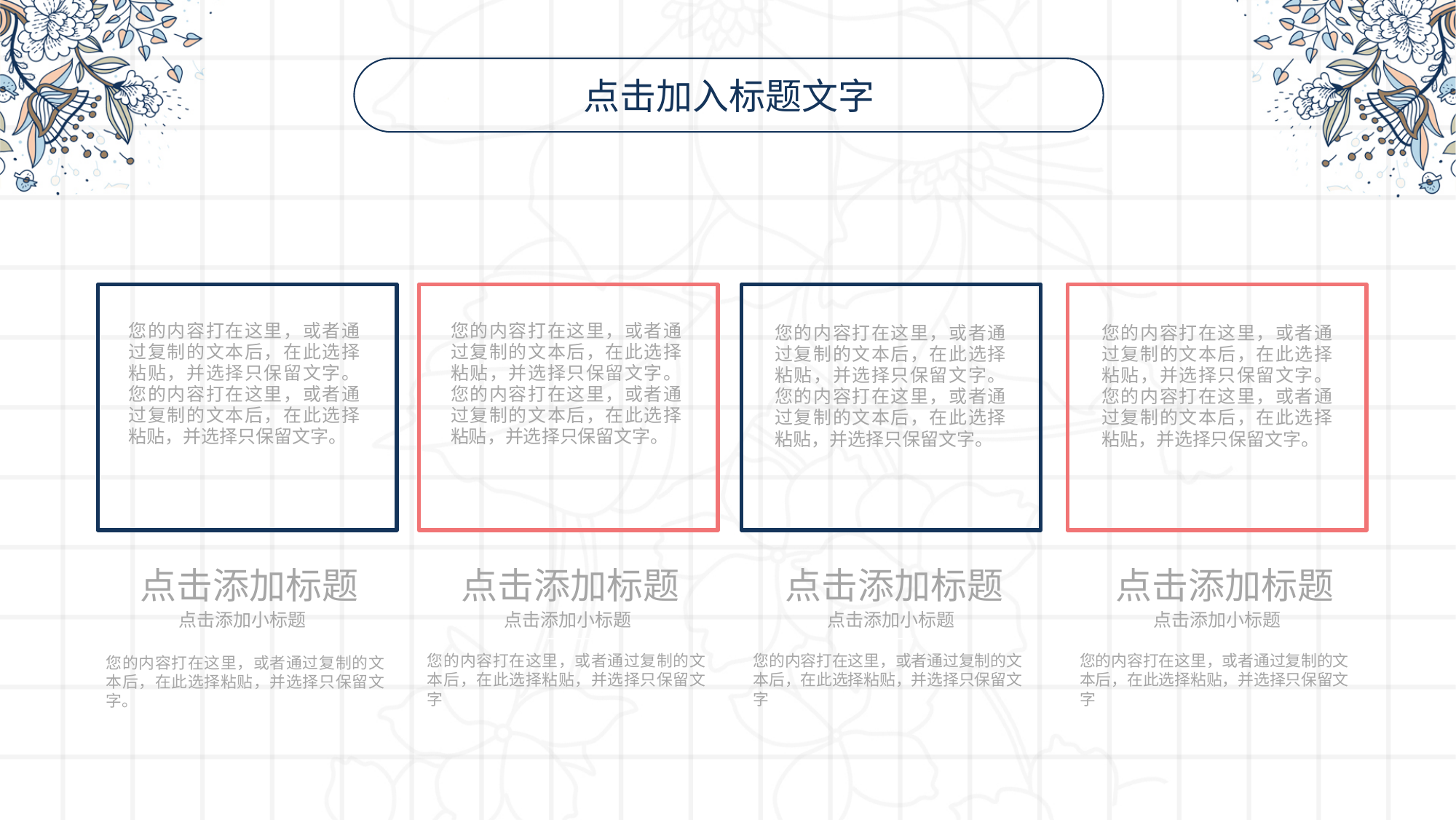

点击加入标题文字

您的内容打在这里，或者通过复制的文本后，在此选择粘贴，并选择只保留文字。您的内容打在这里，或者通过复制的文本后，在此选择粘贴，并选择只保留文字。

您的内容打在这里，或者通过复制的文本后，在此选择粘贴，并选择只保留文字。您的内容打在这里，或者通过复制的文本后，在此选择粘贴，并选择只保留文字。

您的内容打在这里，或者通过复制的文本后，在此选择粘贴，并选择只保留文字。您的内容打在这里，或者通过复制的文本后，在此选择粘贴，并选择只保留文字。

您的内容打在这里，或者通过复制的文本后，在此选择粘贴，并选择只保留文字。您的内容打在这里，或者通过复制的文本后，在此选择粘贴，并选择只保留文字。

点击添加标题
点击添加标题
点击添加标题
点击添加标题
点击添加小标题
点击添加小标题
点击添加小标题
点击添加小标题
您的内容打在这里，或者通过复制的文本后，在此选择粘贴，并选择只保留文字
您的内容打在这里，或者通过复制的文本后，在此选择粘贴，并选择只保留文字
您的内容打在这里，或者通过复制的文本后，在此选择粘贴，并选择只保留文字
您的内容打在这里，或者通过复制的文本后，在此选择粘贴，并选择只保留文字。